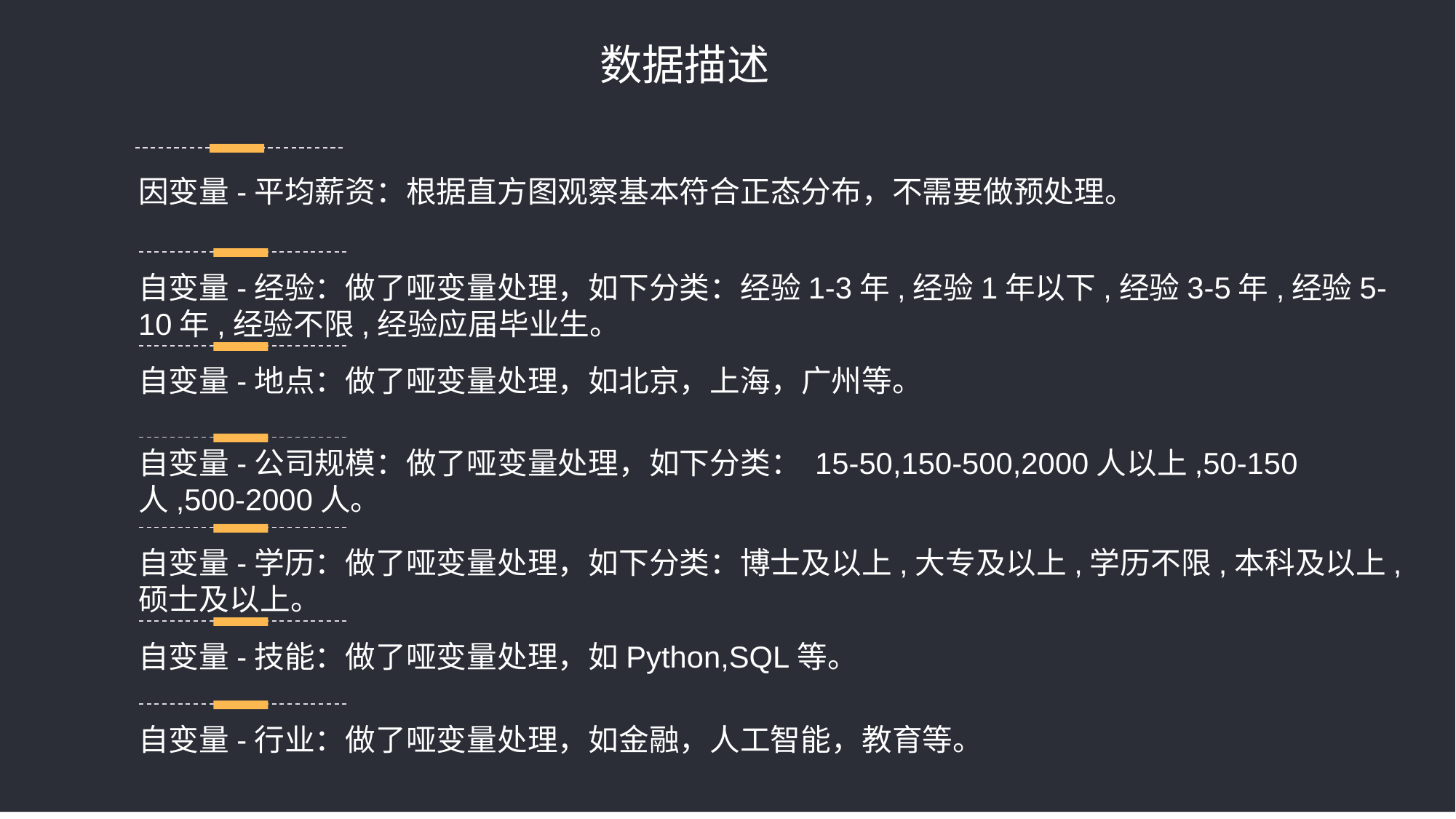

数据描述

因变量-平均薪资：根据直方图观察基本符合正态分布，不需要做预处理。

自变量-经验：做了哑变量处理，如下分类：经验1-3年,经验1年以下,经验3-5年,经验5-10年,经验不限,经验应届毕业生。

自变量-地点：做了哑变量处理，如北京，上海，广州等。

自变量-公司规模：做了哑变量处理，如下分类： 15-50,150-500,2000人以上,50-150人,500-2000人。

自变量-学历：做了哑变量处理，如下分类：博士及以上,大专及以上,学历不限,本科及以上,硕士及以上。

自变量-技能：做了哑变量处理，如Python,SQL等。

自变量-行业：做了哑变量处理，如金融，人工智能，教育等。